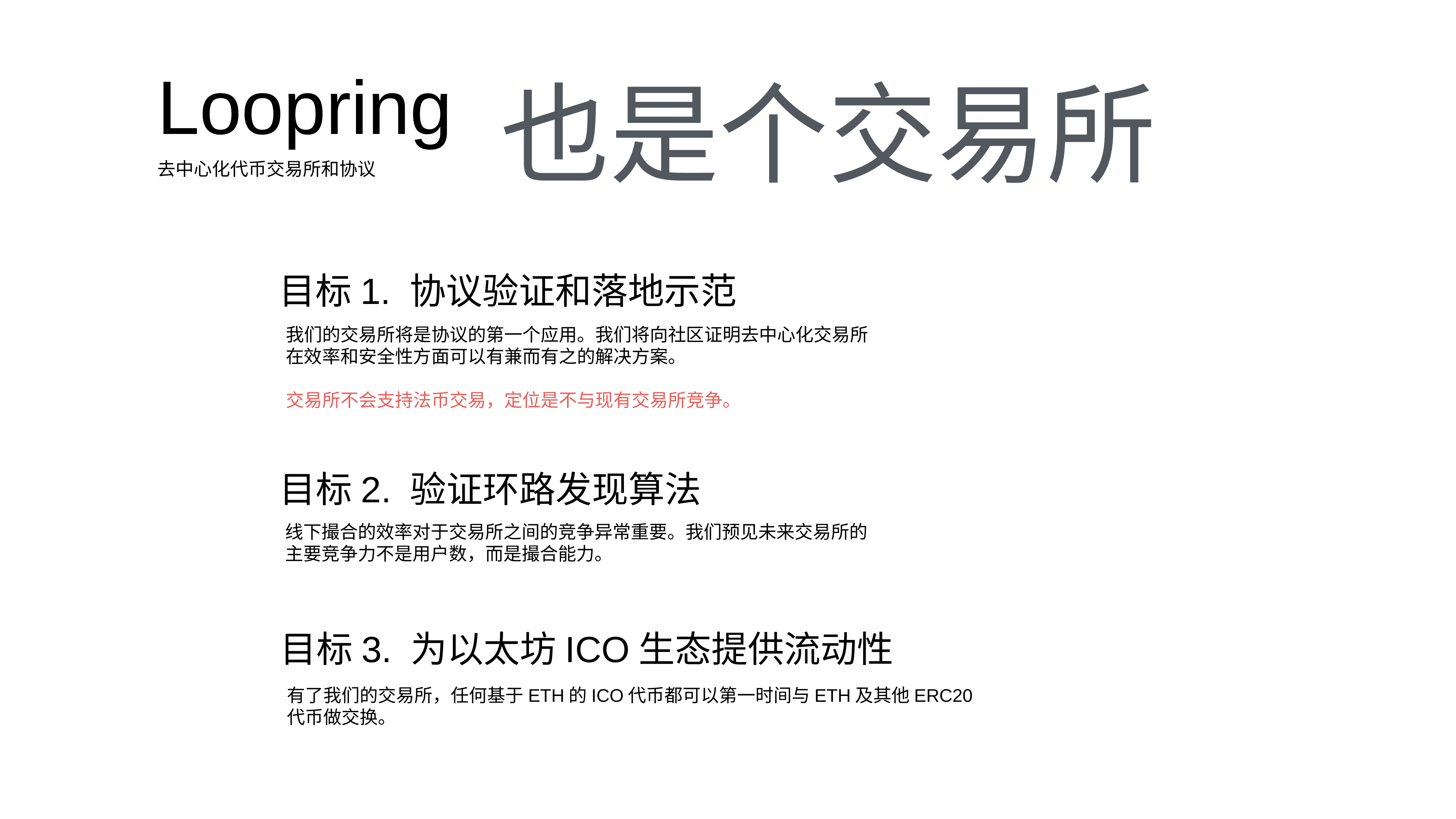

Loopring
去中心化代币交易所和协议
也是个交易所
目标1. 协议验证和落地示范
我们的交易所将是协议的第一个应用。我们将向社区证明去中心化交易所在效率和安全性方面可以有兼而有之的解决方案。

交易所不会支持法币交易，定位是不与现有交易所竞争。
目标2. 验证环路发现算法
线下撮合的效率对于交易所之间的竞争异常重要。我们预见未来交易所的主要竞争力不是用户数，而是撮合能力。
目标3. 为以太坊ICO生态提供流动性
有了我们的交易所，任何基于ETH的ICO代币都可以第一时间与ETH及其他ERC20代币做交换。